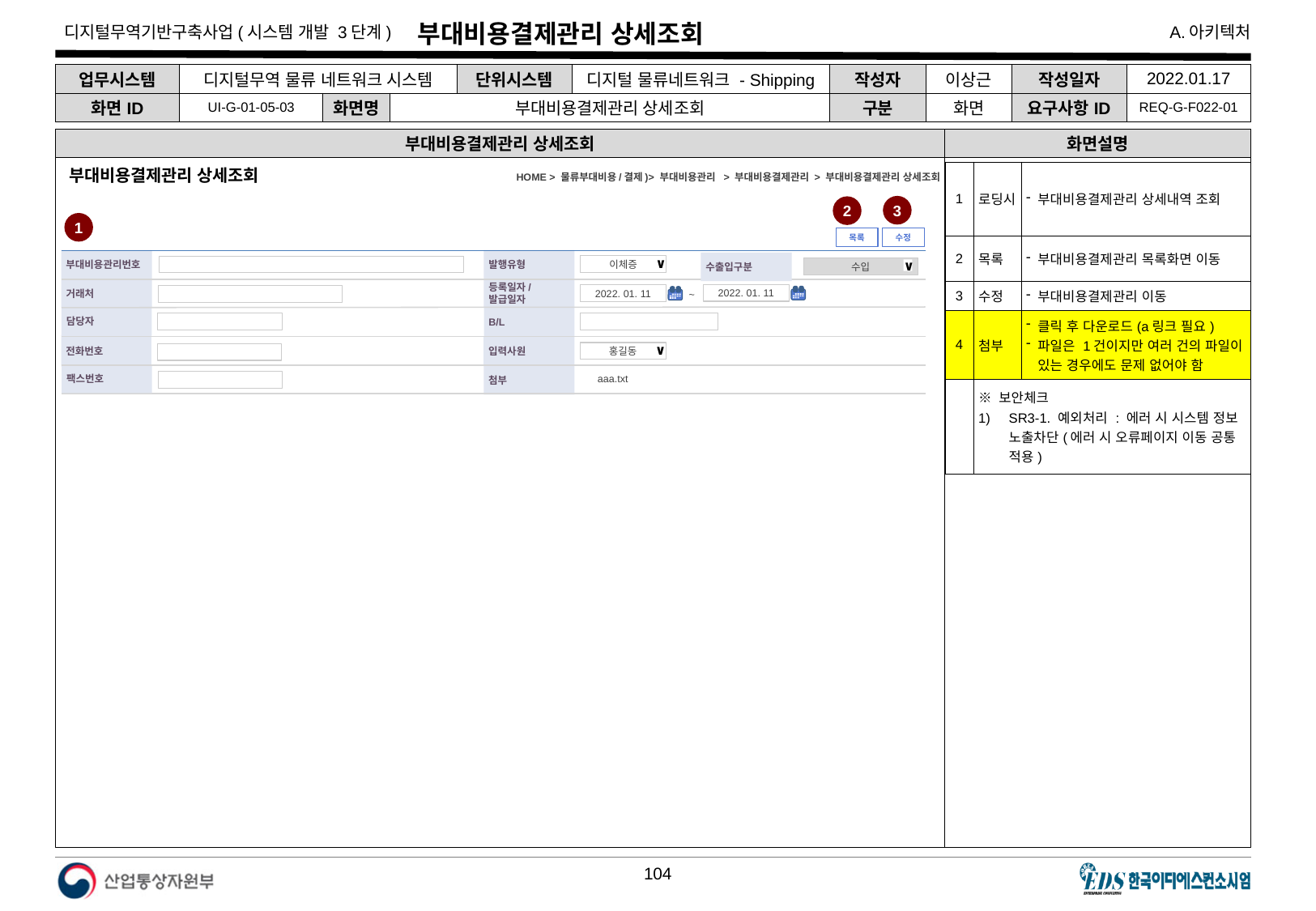

# 부대비용결제관리 상세조회
| 업무시스템 | 디지털무역 물류 네트워크 시스템 |  |  | 단위시스템 | 디지털 물류네트워크 - Shipping | 작성자 | 이상근 | 작성일자 | 2022.01.17 |
| --- | --- | --- | --- | --- | --- | --- | --- | --- | --- |
| 화면ID | UI-G-01-05-03 | 화면명 | 부대비용결제관리 상세조회 |  |  | 구분 | 화면 | 요구사항ID | REQ-G-F022-01 |
부대비용결제관리 상세조회

화면설명

HOME > 물류부대비용/결제)> 부대비용관리  > 부대비용결제관리 > 부대비용결제관리 상세조회
| 1 | 로딩시 | 부대비용결제관리 상세내역 조회 |
| --- | --- | --- |
| 2 | 목록 | 부대비용결제관리 목록화면 이동 |
| 3 | 수정 | 부대비용결제관리 이동 |
| 4 | 첨부 | 클릭 후 다운로드(a링크 필요) 파일은 1건이지만 여러 건의 파일이 있는 경우에도 문제 없어야 함 |
|  | ※ 보안체크 SR3-1. 예외처리 : 에러 시 시스템 정보 노출차단(에러 시 오류페이지 이동 공통 적용) |  |
부대비용결제관리 상세조회
3
2
1
수정
목록
발행유형
부대비용관리번호
수출입구분
이체증
∨

수입
∨
거래처
등록일자/
발급일자
2022. 01. 11

2022. 01. 11

~
담당자
B/L

전화번호
입력사원
홍길동
∨

팩스번호
첨부
aaa.txt